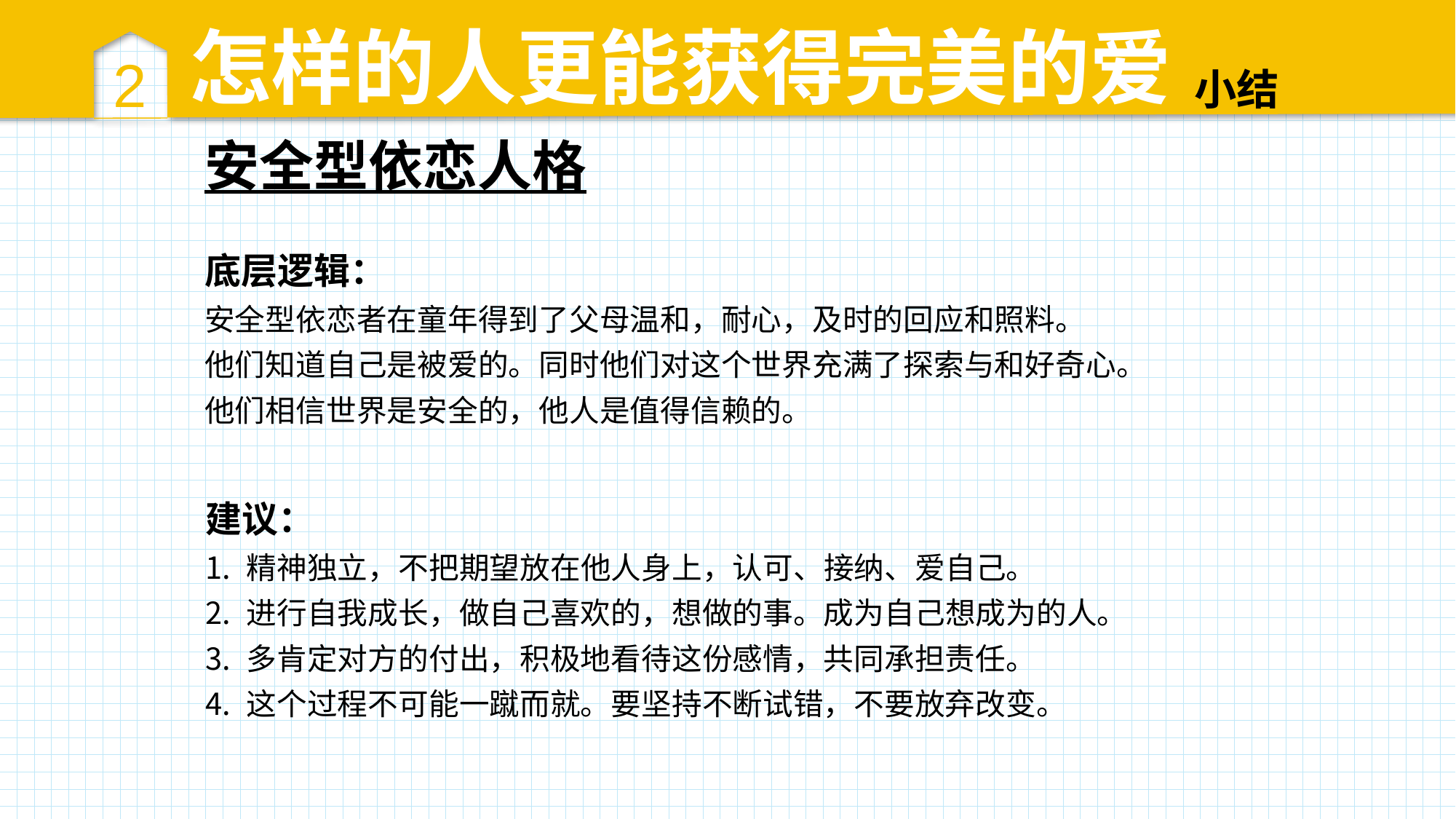

2
怎样的人更能获得完美的爱
小结
安全型依恋人格

底层逻辑：
安全型依恋者在童年得到了父母温和，耐心，及时的回应和照料。
他们知道自己是被爱的。同时他们对这个世界充满了探索与和好奇心。
他们相信世界是安全的，他人是值得信赖的。
建议：
精神独立，不把期望放在他人身上，认可、接纳、爱自己。
进行自我成长，做自己喜欢的，想做的事。成为自己想成为的人。
多肯定对方的付出，积极地看待这份感情，共同承担责任。
这个过程不可能一蹴而就。要坚持不断试错，不要放弃改变。